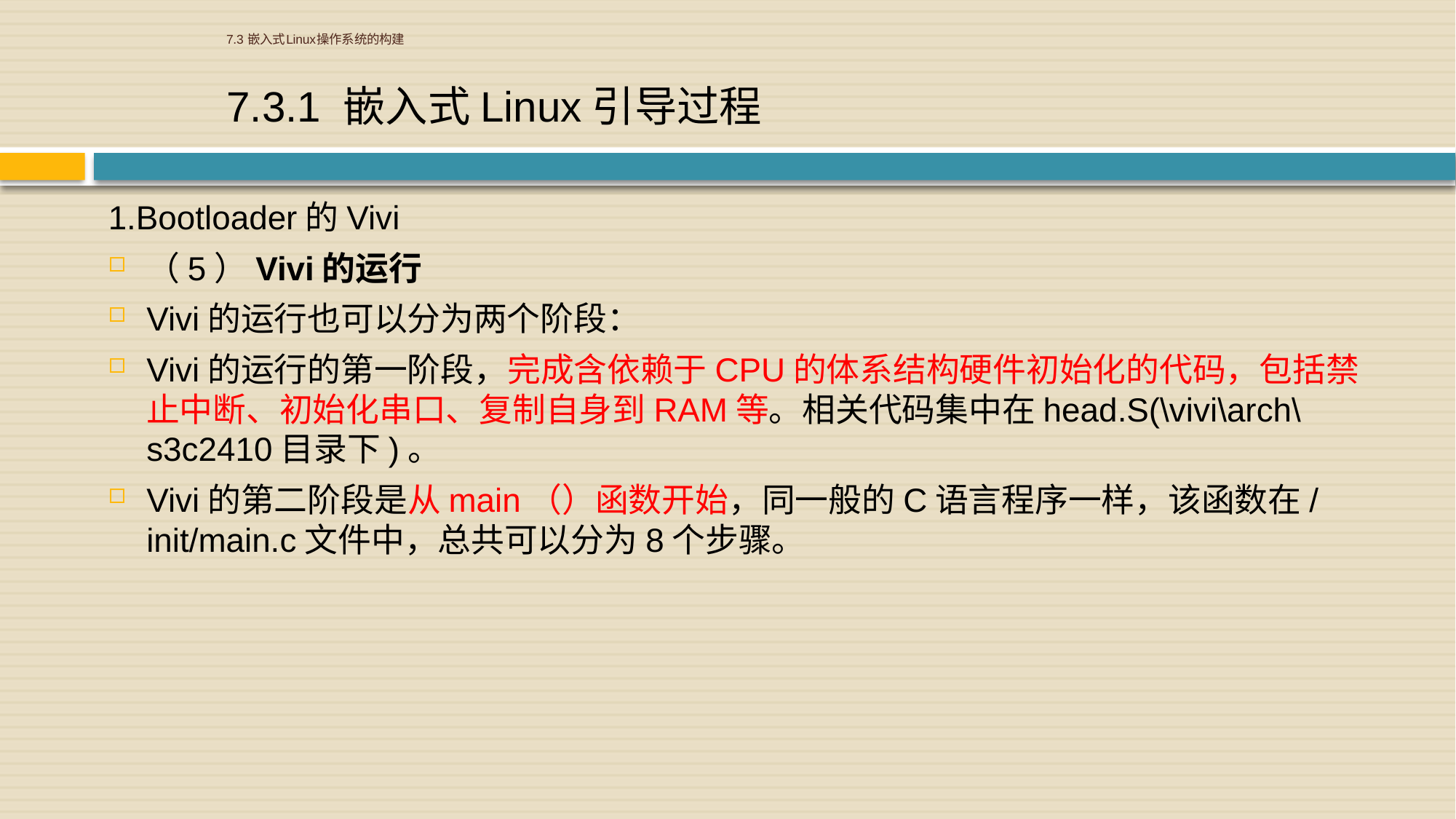

# 7.3 嵌入式Linux操作系统的构建
7.3.1 嵌入式Linux引导过程
1.Bootloader的Vivi
（5）Vivi的运行
Vivi的运行也可以分为两个阶段：
Vivi的运行的第一阶段，完成含依赖于CPU的体系结构硬件初始化的代码，包括禁止中断、初始化串口、复制自身到RAM等。相关代码集中在head.S(\vivi\arch\s3c2410目录下)。
Vivi的第二阶段是从main（）函数开始，同一般的C语言程序一样，该函数在/init/main.c文件中，总共可以分为8个步骤。